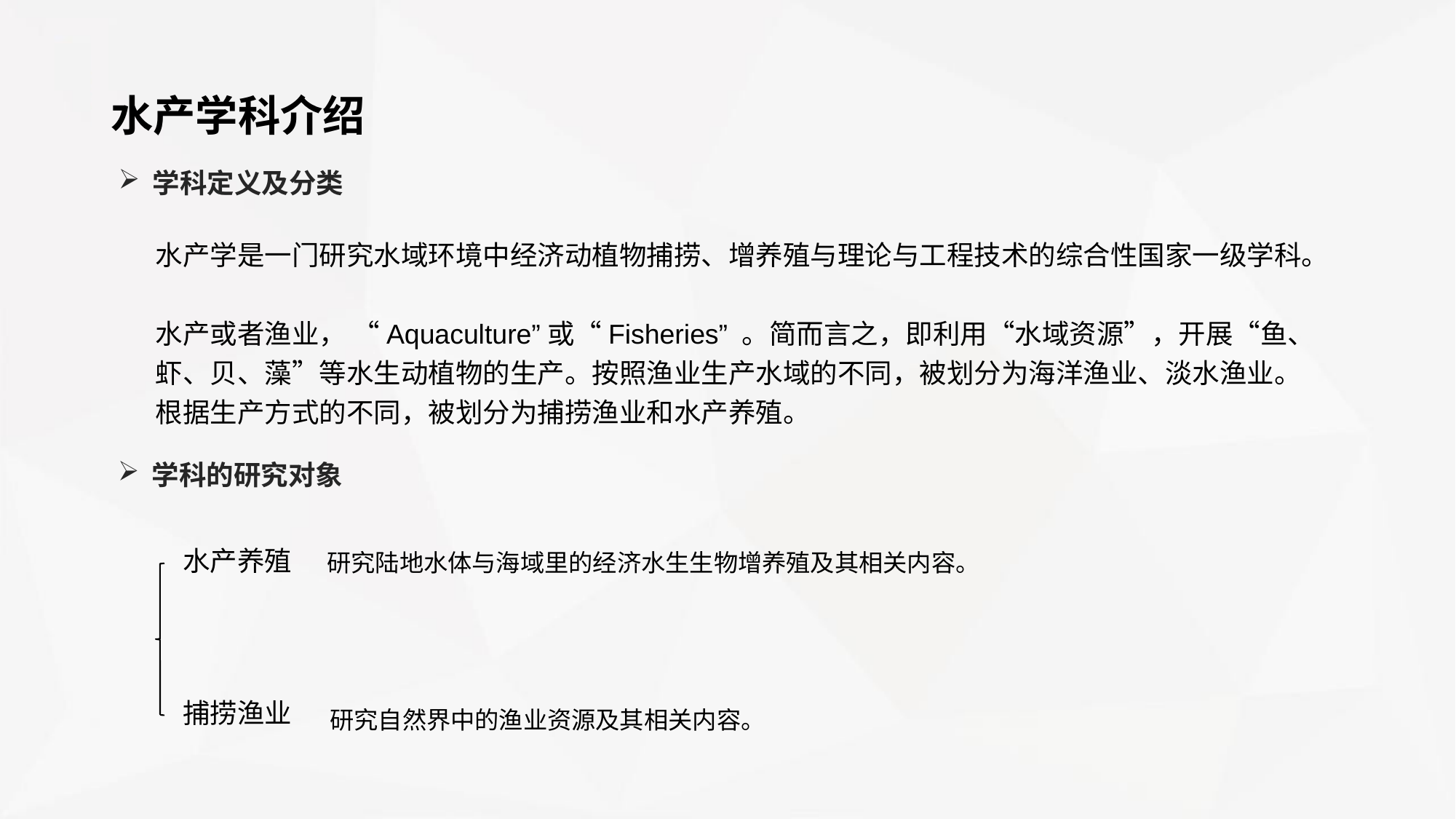

水产学科介绍
学科定义及分类
水产学是一门研究水域环境中经济动植物捕捞、增养殖与理论与工程技术的综合性国家一级学科。

水产或者渔业， “Aquaculture”或“Fisheries” 。简而言之，即利用“水域资源”，开展“鱼、虾、贝、藻”等水生动植物的生产。按照渔业生产水域的不同，被划分为海洋渔业、淡水渔业。根据生产方式的不同，被划分为捕捞渔业和水产养殖。
学科的研究对象
水产养殖
研究陆地水体与海域里的经济水生生物增养殖及其相关内容。

研究自然界中的渔业资源及其相关内容。
捕捞渔业